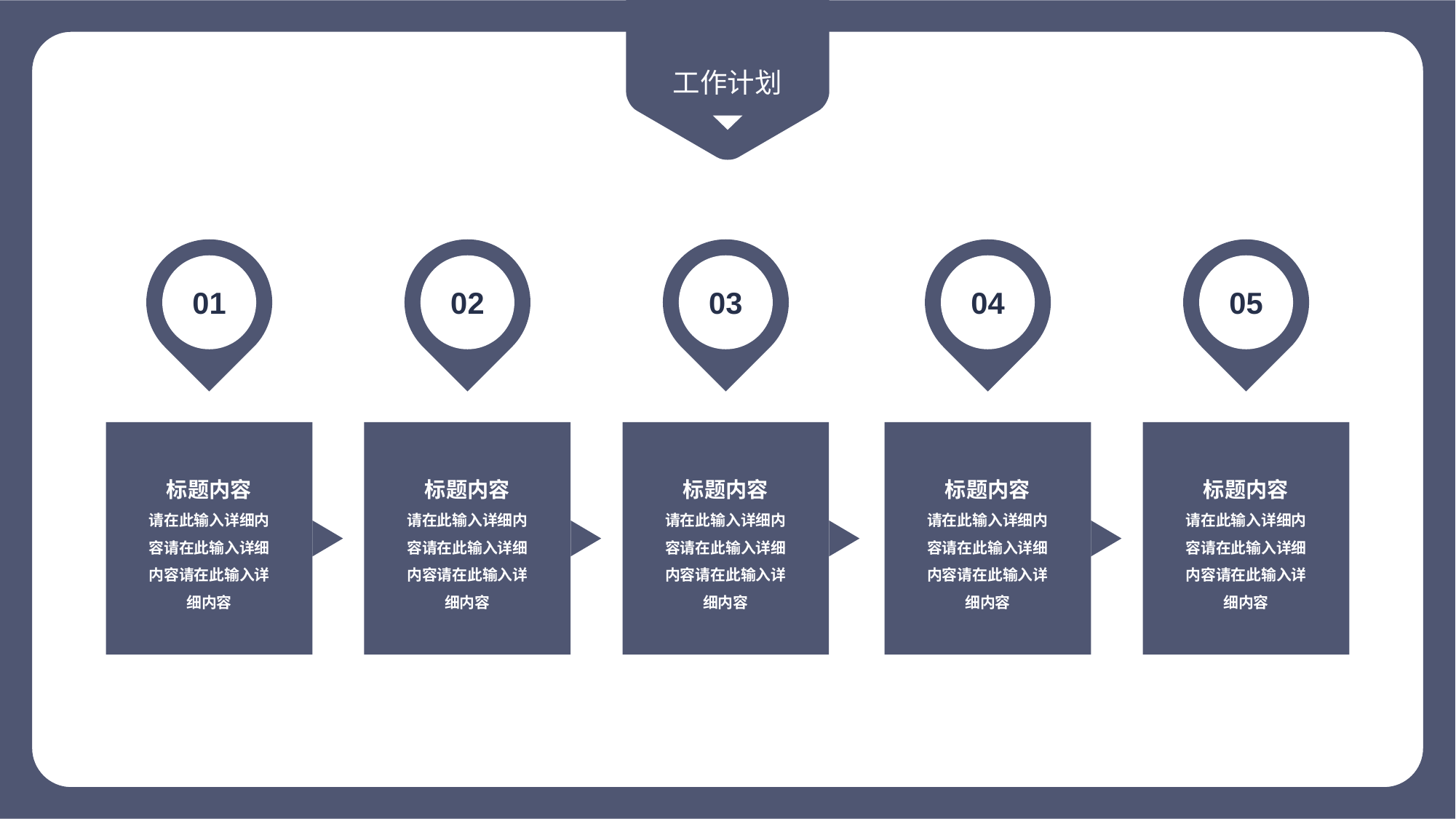

工作计划

01

标题内容
请在此输入详细内容请在此输入详细内容请在此输入详细内容

02

标题内容
请在此输入详细内容请在此输入详细内容请在此输入详细内容

03

标题内容
请在此输入详细内容请在此输入详细内容请在此输入详细内容

04

标题内容
请在此输入详细内容请在此输入详细内容请在此输入详细内容

05

标题内容
请在此输入详细内容请在此输入详细内容请在此输入详细内容